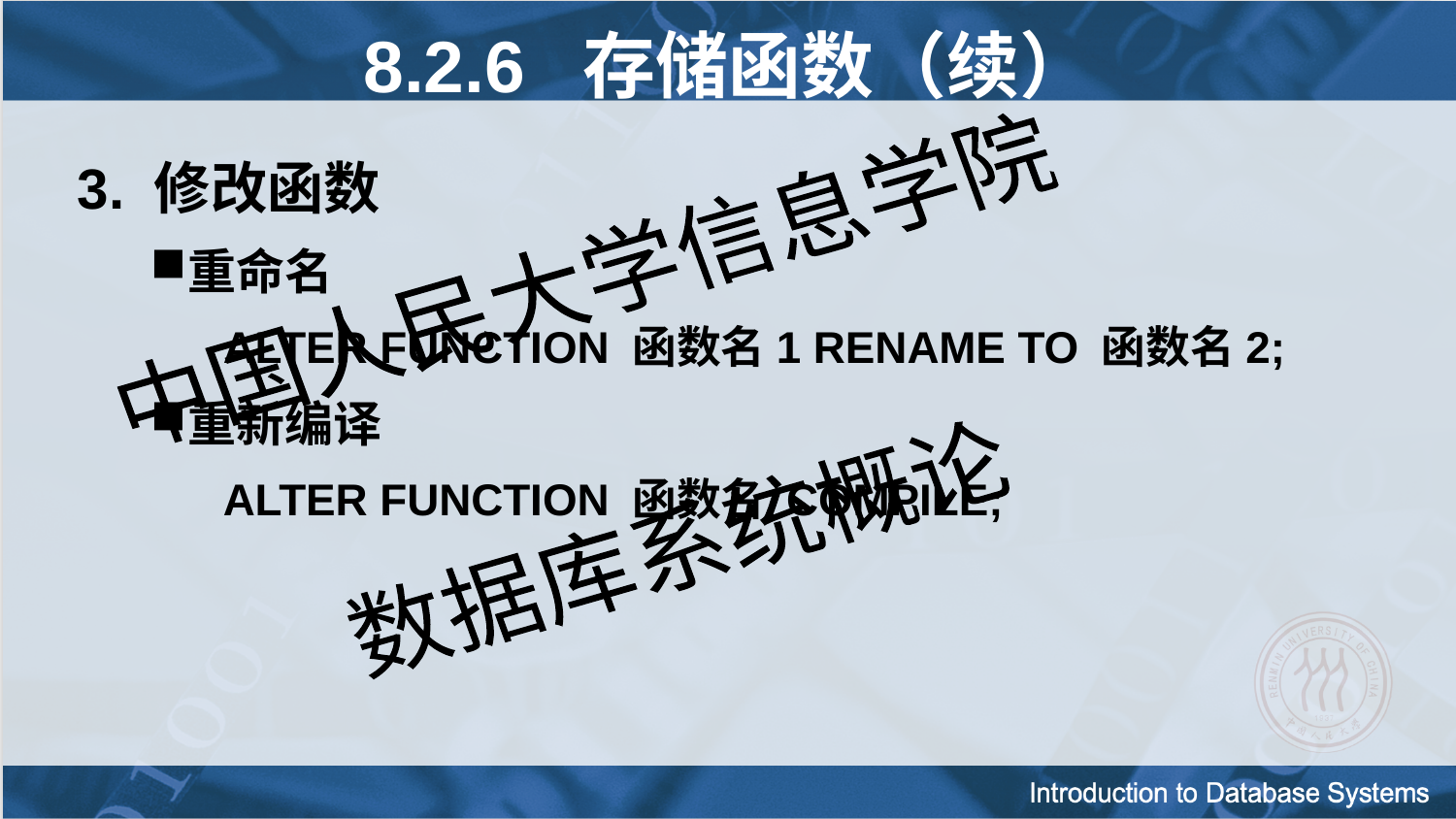

8.2.6  存储函数（续）
3. 修改函数
重命名
ALTER FUNCTION 函数名1 RENAME TO 函数名2;
重新编译
ALTER FUNCTION 函数名 COMPILE;